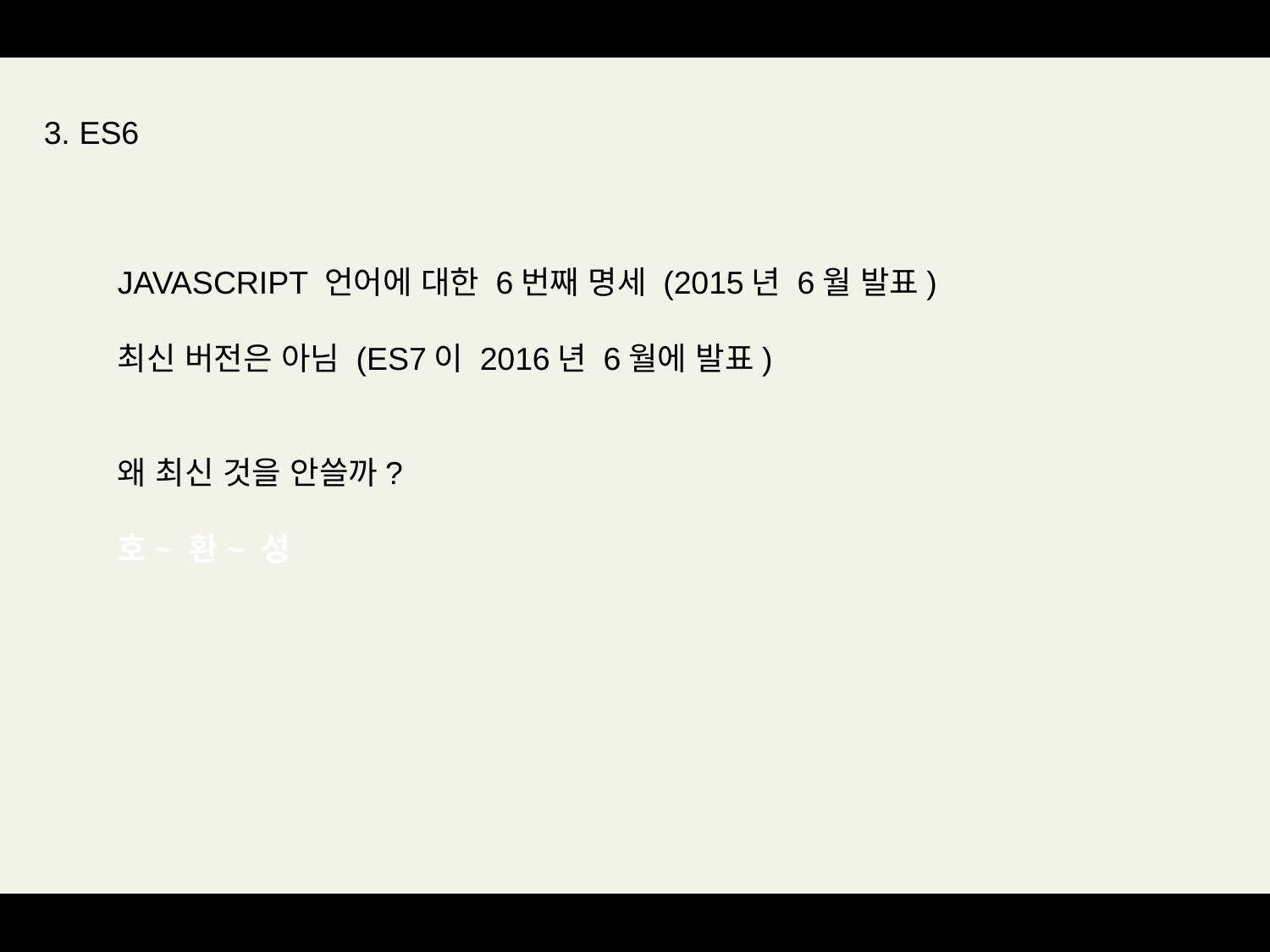

3. ES6
JAVASCRIPT 언어에 대한 6번째 명세 (2015년 6월 발표)

최신 버전은 아님 (ES7이 2016년 6월에 발표)

왜 최신 것을 안쓸까?

호~ 환~ 성